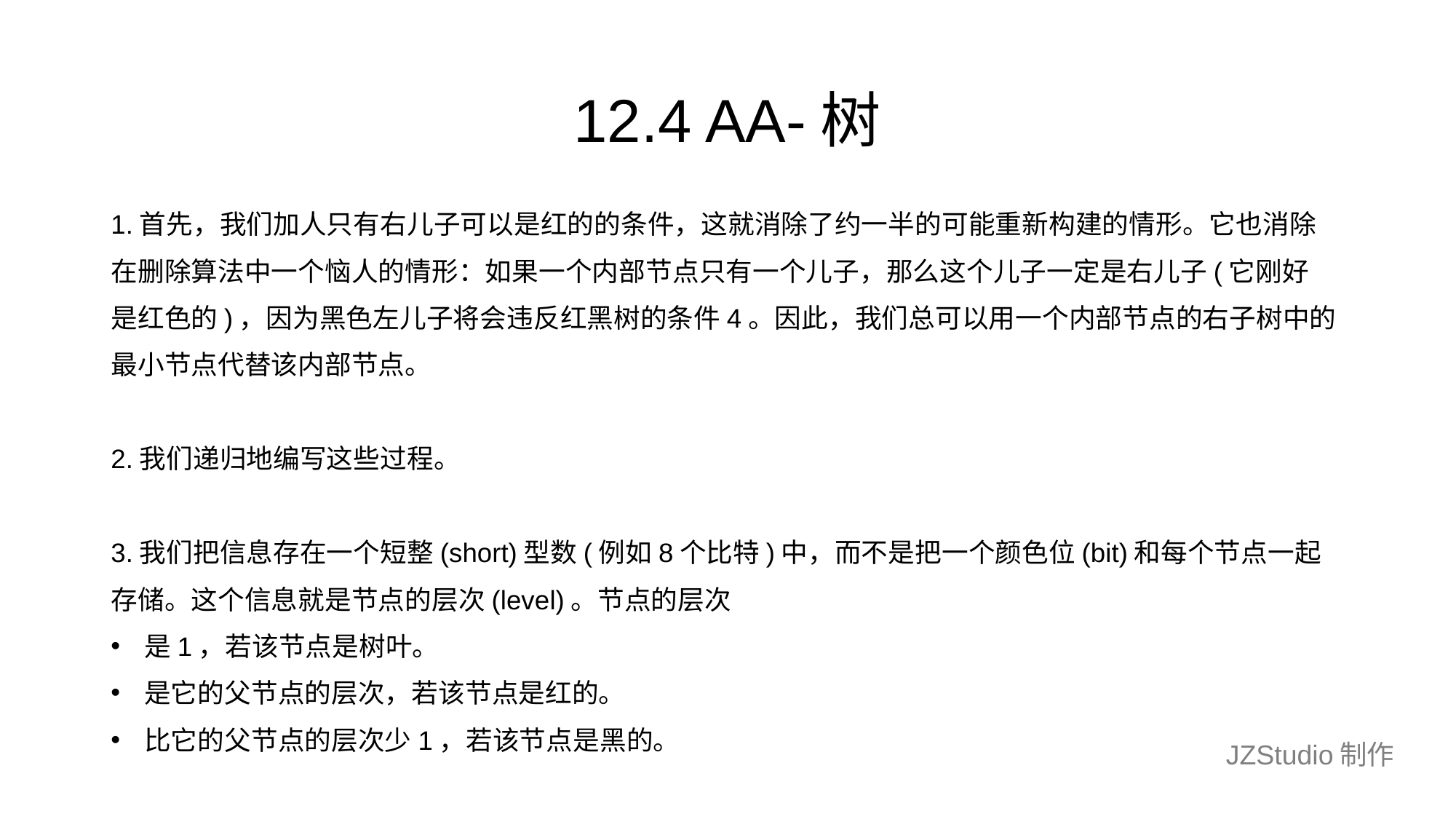

# 12.4 AA-树
1.首先，我们加人只有右儿子可以是红的的条件，这就消除了约一半的可能重新构建的情形。它也消除
在删除算法中一个恼人的情形：如果一个内部节点只有一个儿子，那么这个儿子一定是右儿子(它刚好
是红色的)，因为黑色左儿子将会违反红黑树的条件4。因此，我们总可以用一个内部节点的右子树中的
最小节点代替该内部节点。

2.我们递归地编写这些过程。

3.我们把信息存在一个短整(short)型数(例如8个比特)中，而不是把一个颜色位(bit)和每个节点一起
存储。这个信息就是节点的层次(level)。节点的层次
是1，若该节点是树叶。
是它的父节点的层次，若该节点是红的。
比它的父节点的层次少1，若该节点是黑的。